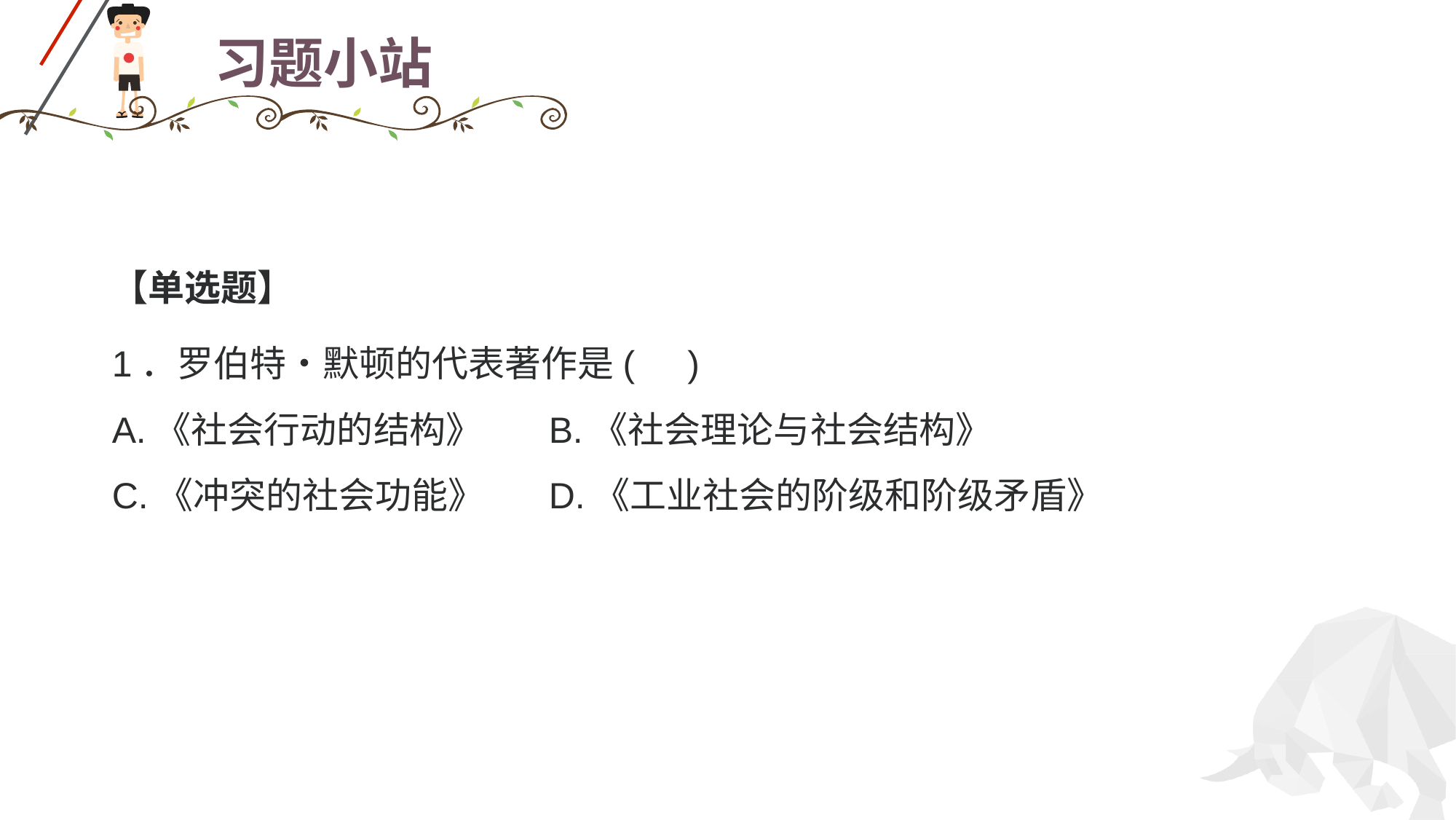

# 习题小站

【单选题】
1．罗伯特•默顿的代表著作是(     )
A.《社会行动的结构》	B.《社会理论与社会结构》
C.《冲突的社会功能》	D.《工业社会的阶级和阶级矛盾》